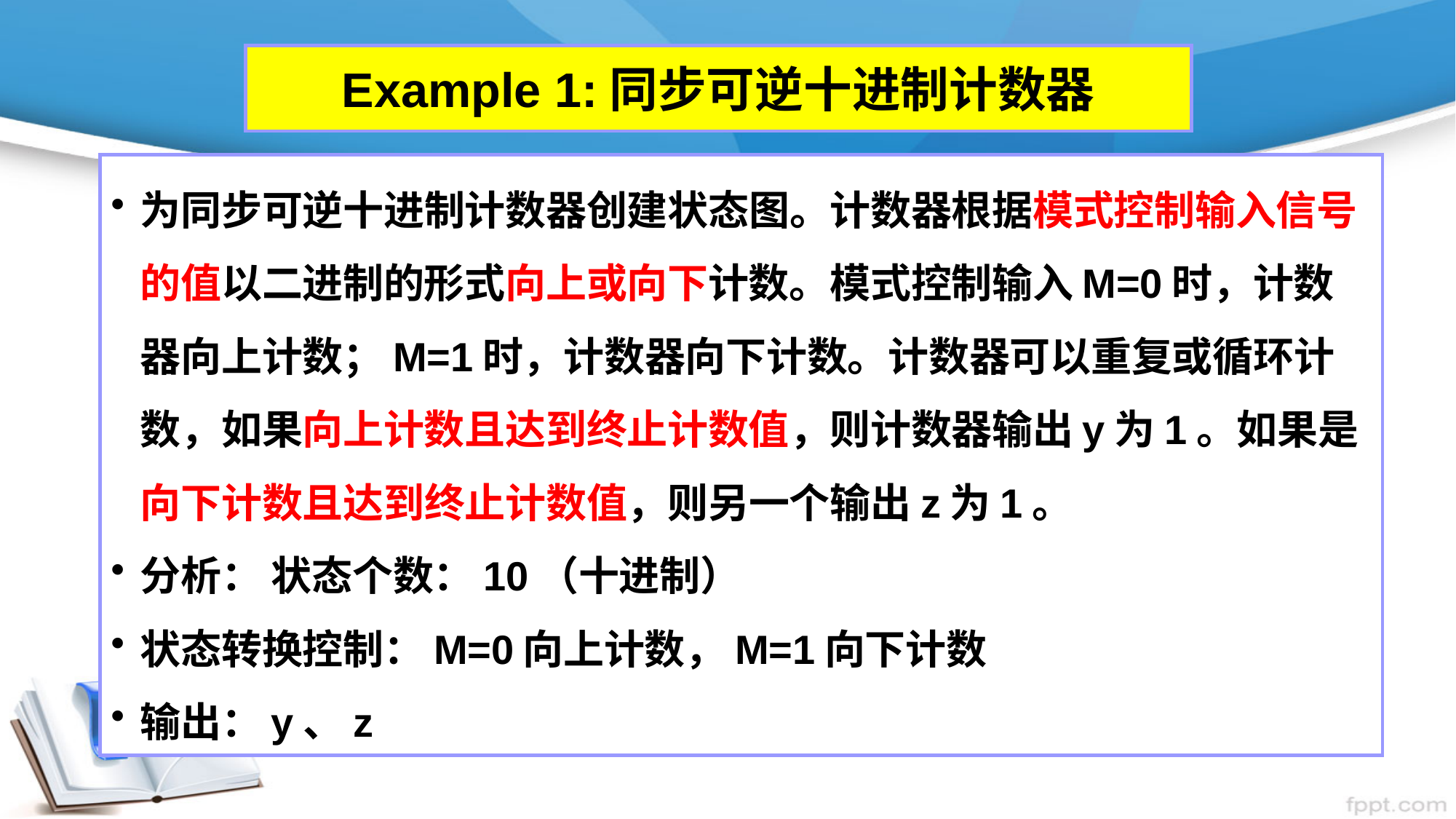

# Example 1:同步可逆十进制计数器
为同步可逆十进制计数器创建状态图。计数器根据模式控制输入信号的值以二进制的形式向上或向下计数。模式控制输入M=0时，计数器向上计数；M=1时，计数器向下计数。计数器可以重复或循环计数，如果向上计数且达到终止计数值，则计数器输出y为1。如果是向下计数且达到终止计数值，则另一个输出z为1。
分析： 状态个数：10（十进制）
状态转换控制：M=0向上计数，M=1向下计数
输出：y、z